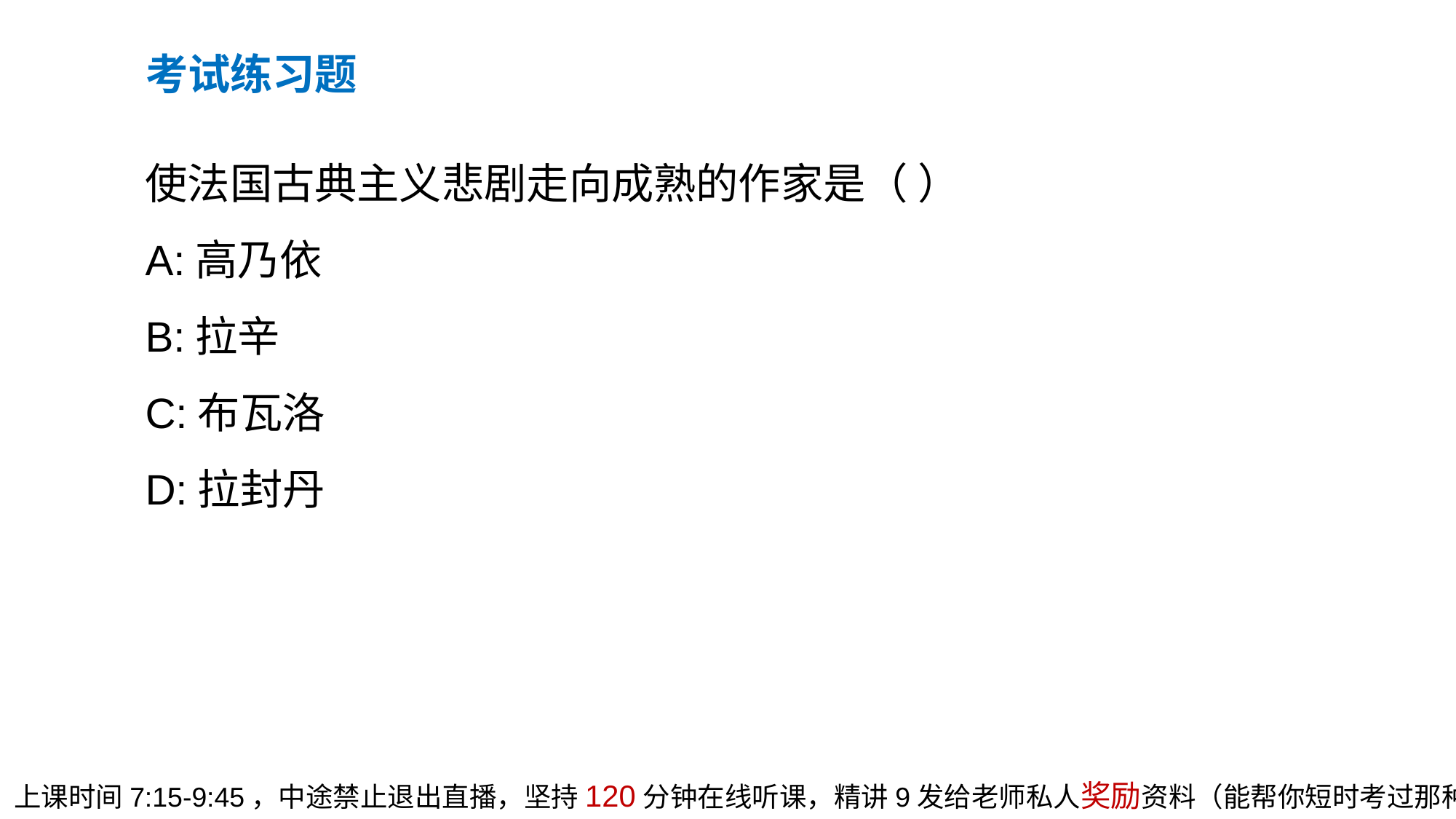

考试练习题
使法国古典主义悲剧走向成熟的作家是（ ）
A:高乃依
B:拉辛
C:布瓦洛
D:拉封丹